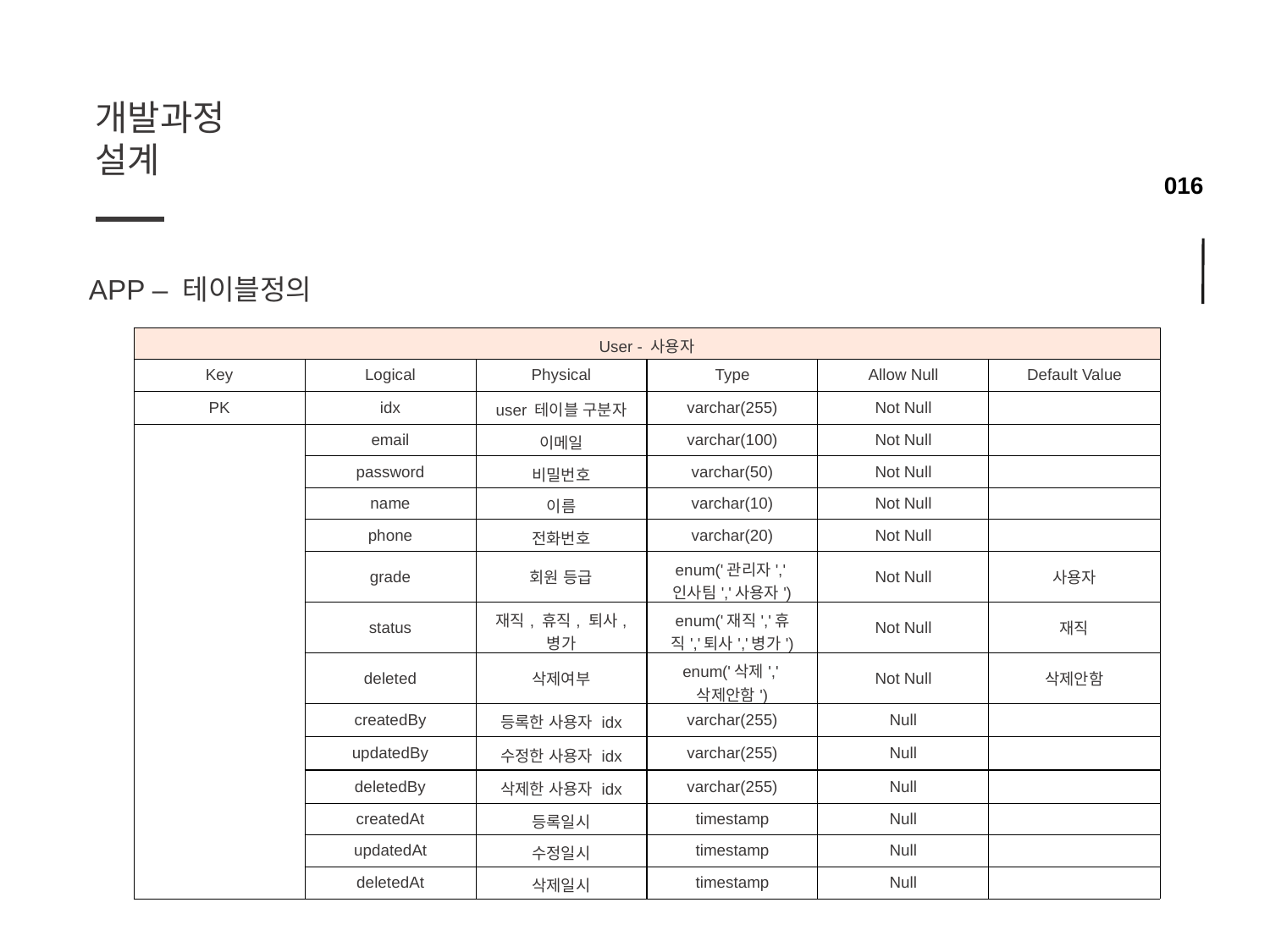

개발과정
설계
APP – 테이블정의
| User - 사용자 |  |  |  |  |  |
| --- | --- | --- | --- | --- | --- |
| Key | Logical | Physical | Type | Allow Null | Default Value |
| PK | idx | user 테이블 구분자 | varchar(255) | Not Null |  |
|  | email | 이메일 | varchar(100) | Not Null |  |
|  | password | 비밀번호 | varchar(50) | Not Null |  |
|  | name | 이름 | varchar(10) | Not Null |  |
|  | phone | 전화번호 | varchar(20) | Not Null |  |
|  | grade | 회원 등급 | enum('관리자','인사팀','사용자') | Not Null | 사용자 |
|  | status | 재직, 휴직, 퇴사, 병가 | enum('재직','휴직','퇴사','병가') | Not Null | 재직 |
|  | deleted | 삭제여부 | enum('삭제','삭제안함') | Not Null | 삭제안함 |
|  | createdBy | 등록한 사용자 idx | varchar(255) | Null |  |
|  | updatedBy | 수정한 사용자 idx | varchar(255) | Null |  |
|  | deletedBy | 삭제한 사용자 idx | varchar(255) | Null |  |
|  | createdAt | 등록일시 | timestamp | Null |  |
|  | updatedAt | 수정일시 | timestamp | Null |  |
|  | deletedAt | 삭제일시 | timestamp | Null |  |